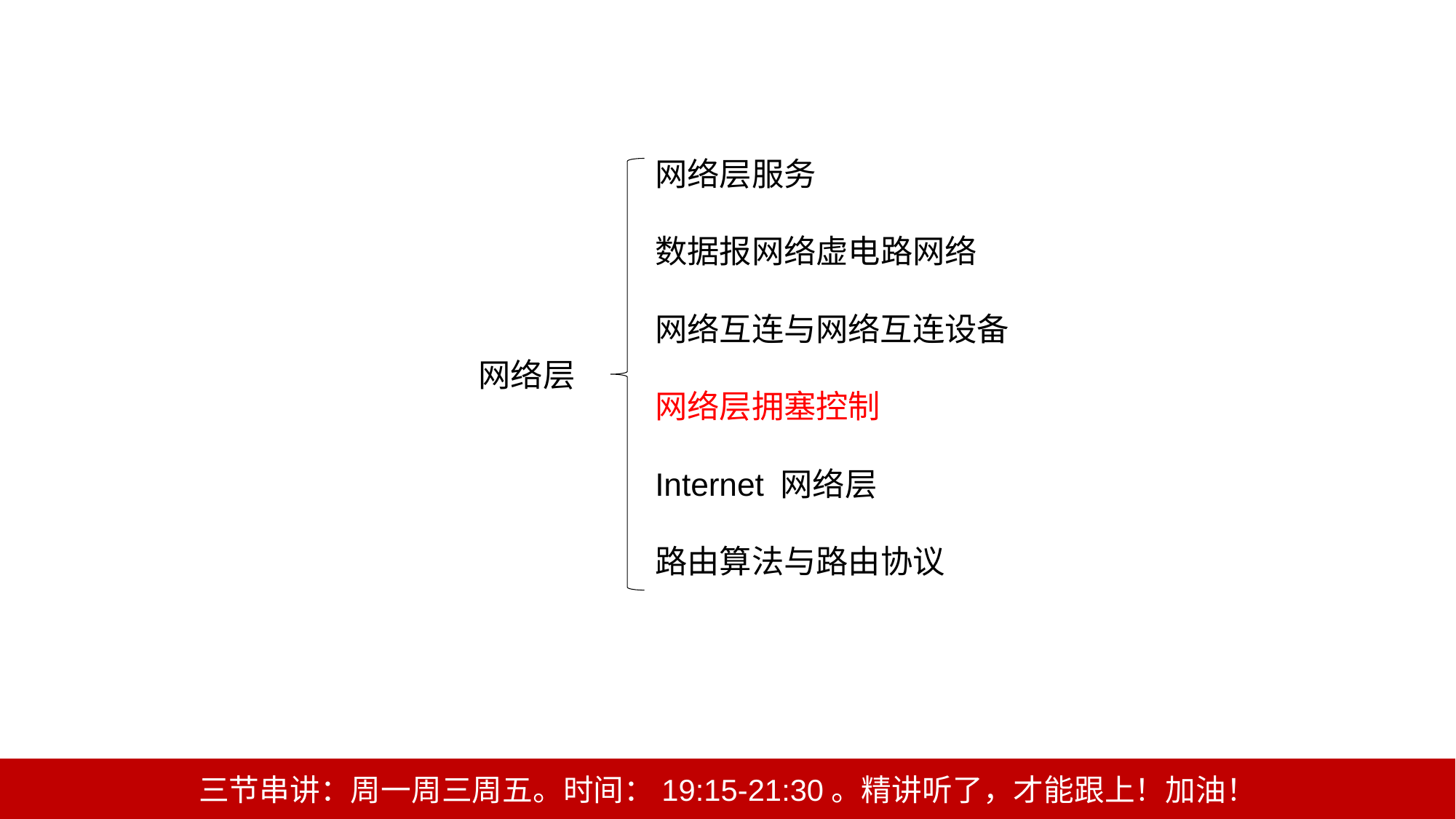

网络层服务

数据报网络虚电路网络

网络互连与网络互连设备

网络层拥塞控制

Internet 网络层

路由算法与路由协议

网络层
三节串讲：周一周三周五。时间：19:15-21:30。精讲听了，才能跟上！加油！